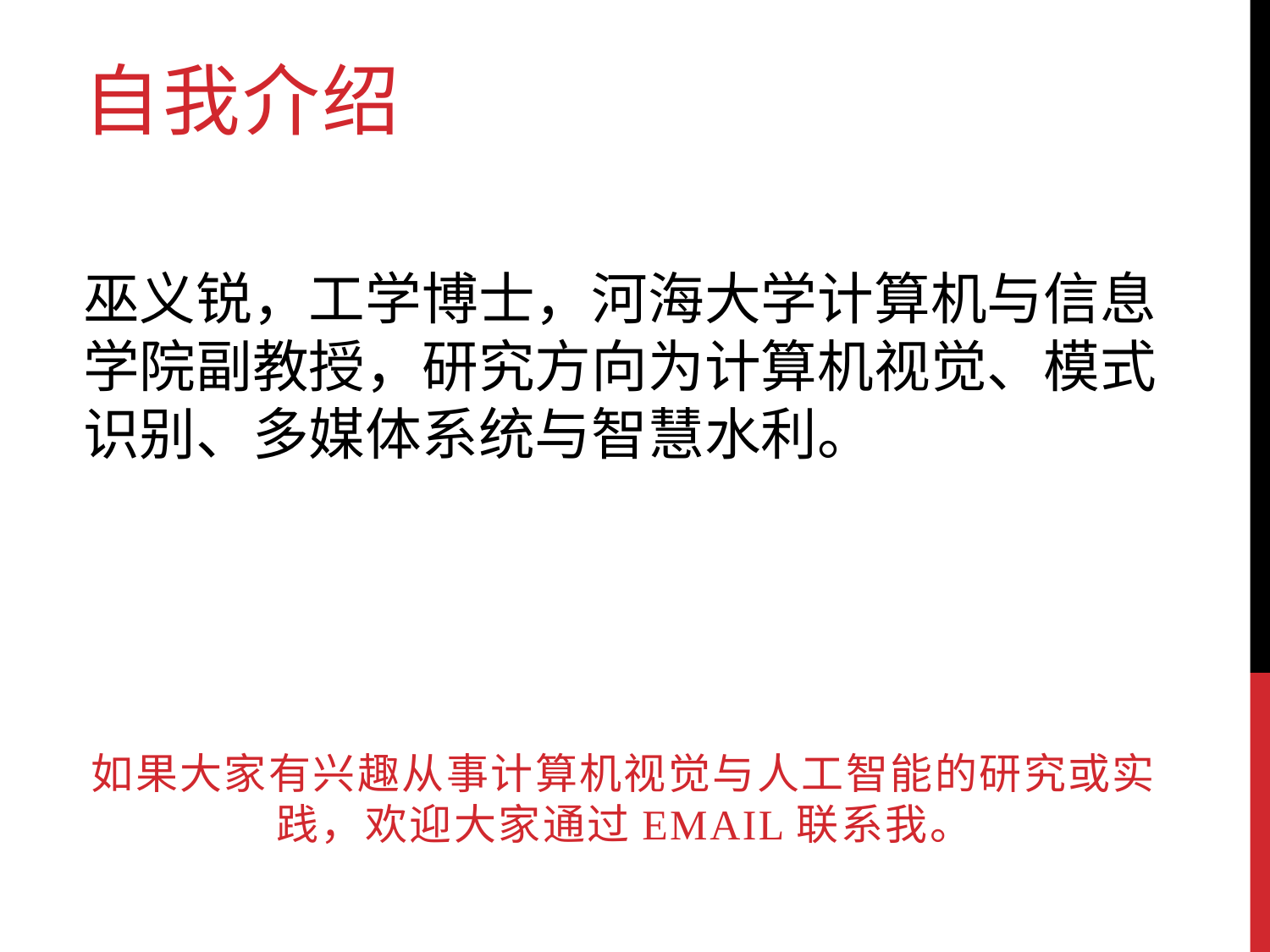

自我介绍
巫义锐，工学博士，河海大学计算机与信息学院副教授，研究方向为计算机视觉、模式识别、多媒体系统与智慧水利。
如果大家有兴趣从事计算机视觉与人工智能的研究或实践，欢迎大家通过email联系我。